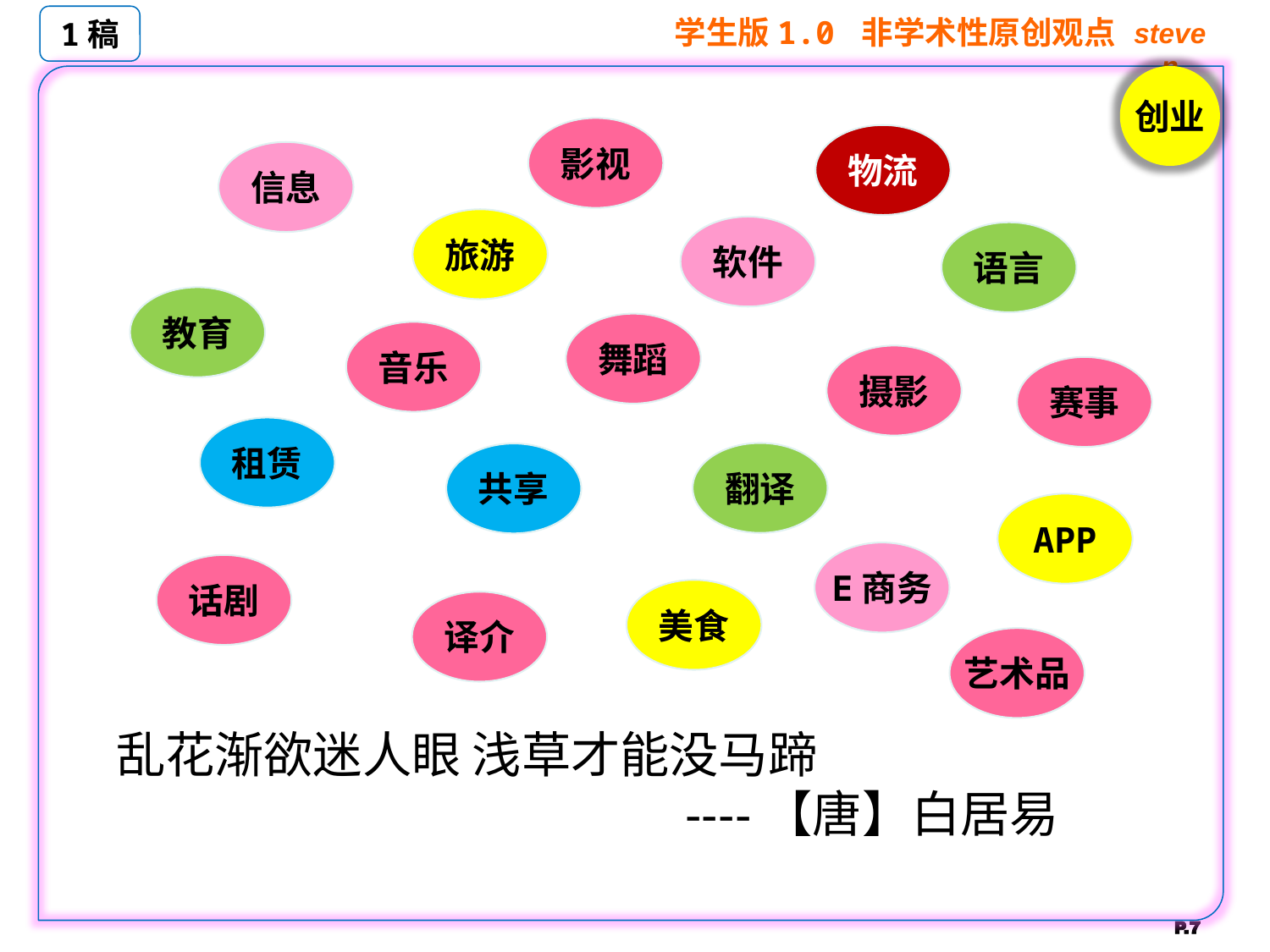

1稿
创业

乱花渐欲迷人眼 浅草才能没马蹄
                                              ----【唐】白居易
影视
物流
信息
旅游
软件
语言
教育
舞蹈
音乐
摄影
赛事
租赁
翻译
共享
APP
E商务
话剧
美食
译介
艺术品